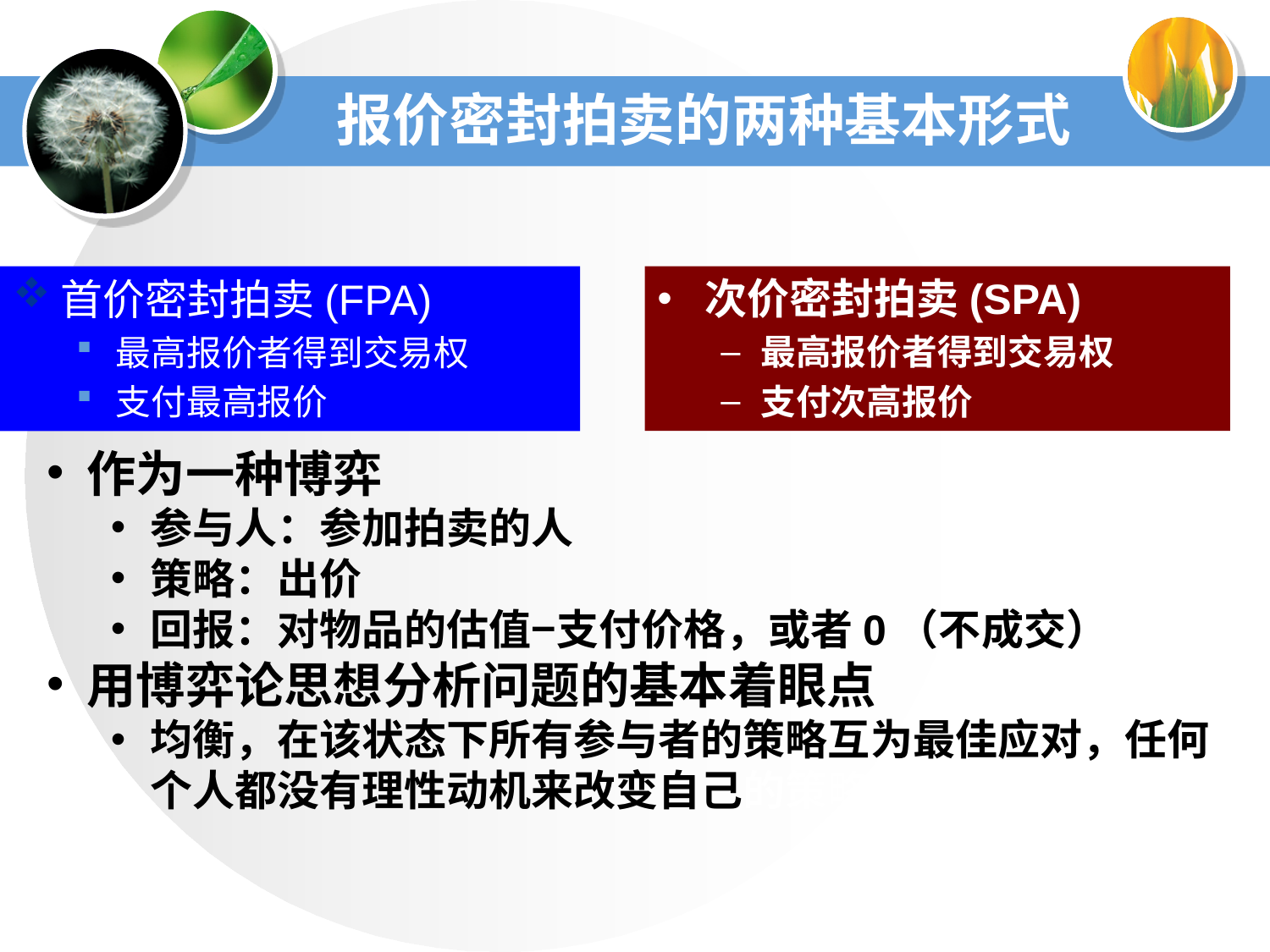

# 报价密封拍卖的两种基本形式

首价密封拍卖(FPA)
最高报价者得到交易权
支付最高报价
次价密封拍卖(SPA)
最高报价者得到交易权
支付次高报价
作为一种博弈
参与人：参加拍卖的人
策略：出价
回报：对物品的估值−支付价格，或者0（不成交）
用博弈论思想分析问题的基本着眼点
均衡，在该状态下所有参与者的策略互为最佳应对，任何个人都没有理性动机来改变自己的策略